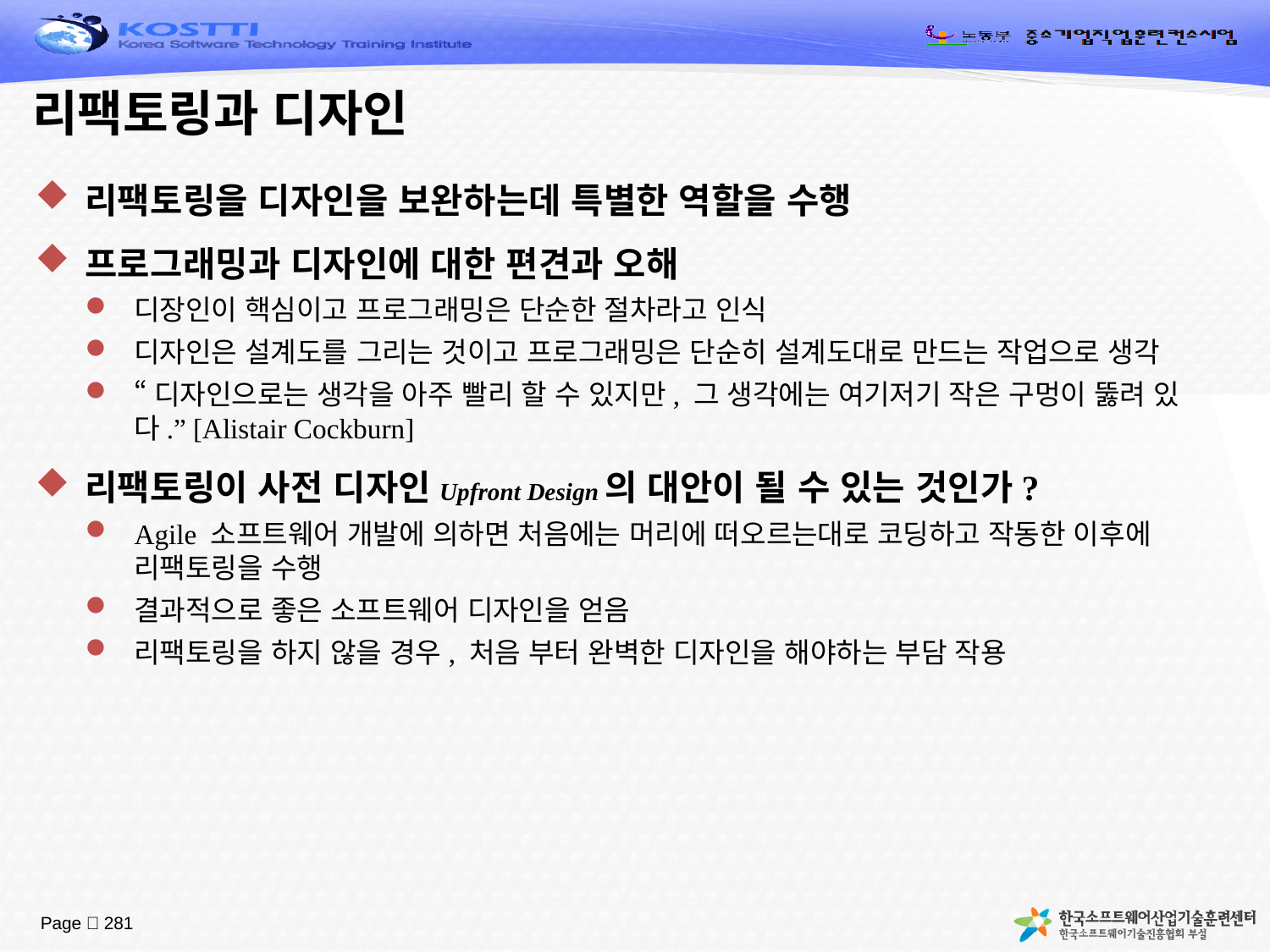

# 리팩토링과 디자인
리팩토링을 디자인을 보완하는데 특별한 역할을 수행
프로그래밍과 디자인에 대한 편견과 오해
디장인이 핵심이고 프로그래밍은 단순한 절차라고 인식
디자인은 설계도를 그리는 것이고 프로그래밍은 단순히 설계도대로 만드는 작업으로 생각
“디자인으로는 생각을 아주 빨리 할 수 있지만, 그 생각에는 여기저기 작은 구멍이 뚫려 있다.” [Alistair Cockburn]
리팩토링이 사전 디자인Upfront Design의 대안이 될 수 있는 것인가?
Agile 소프트웨어 개발에 의하면 처음에는 머리에 떠오르는대로 코딩하고 작동한 이후에 리팩토링을 수행
결과적으로 좋은 소프트웨어 디자인을 얻음
리팩토링을 하지 않을 경우, 처음 부터 완벽한 디자인을 해야하는 부담 작용